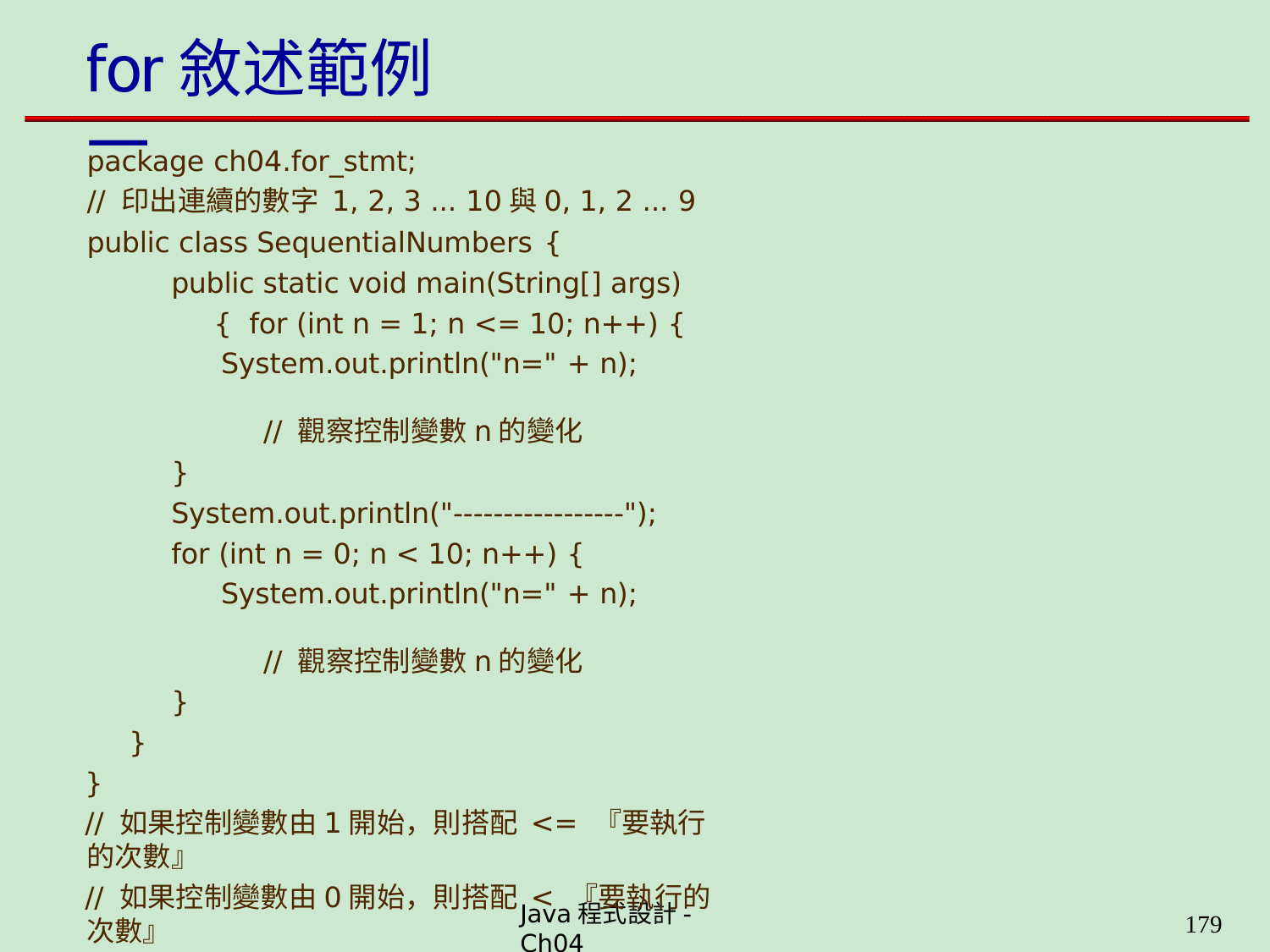

# for敘述範例一
package ch04.for_stmt;
// 印出連續的數字 1, 2, 3 ... 10與0, 1, 2 ... 9
public class SequentialNumbers {
public static void main(String[] args) {  for (int n = 1; n <= 10; n++) {
System.out.println("n=" + n);	// 觀察控制變數n的變化
}
System.out.println("-----------------");
for (int n = 0; n < 10; n++) {
System.out.println("n=" + n);	// 觀察控制變數n的變化
}
}
}
// 如果控制變數由1開始，則搭配 <= 『要執行的次數』
// 如果控制變數由0開始，則搭配 < 『要執行的次數』
Java程式設計-Ch04
179